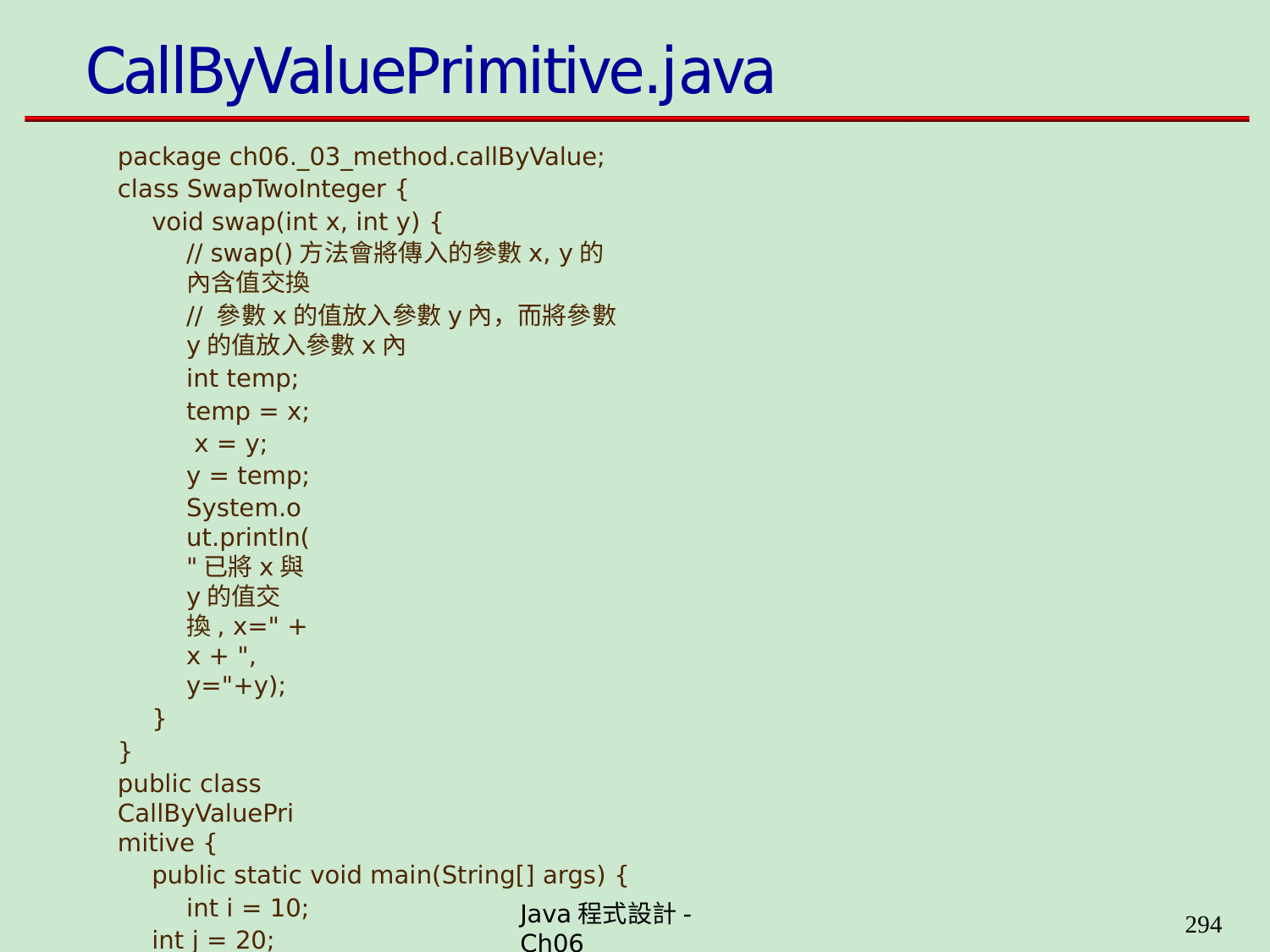

# CallByValuePrimitive.java
package ch06._03_method.callByValue;  class SwapTwoInteger {
void swap(int x, int y) {
// swap()方法會將傳入的參數x, y的內含值交換
// 參數x的值放入參數y內，而將參數y的值放入參數x內
int temp;  temp = x;  x = y;
y = temp;
System.out.println("已將x與y的值交換, x=" + x + ", y="+y);
}
}
public class CallByValuePrimitive {
public static void main(String[] args) {  int i = 10;
int j = 20;
SwapTwoInteger cbv = new SwapTwoInteger();  System.out.println("呼叫swap()方法前, i=" + i + ", j =" + j);  cbv.swap(i, j);
System.out.println("呼叫swap()方法後, i=" + i + ", j =" + j);  System.out.println("=======================");
}
}
Java程式設計-Ch06
294